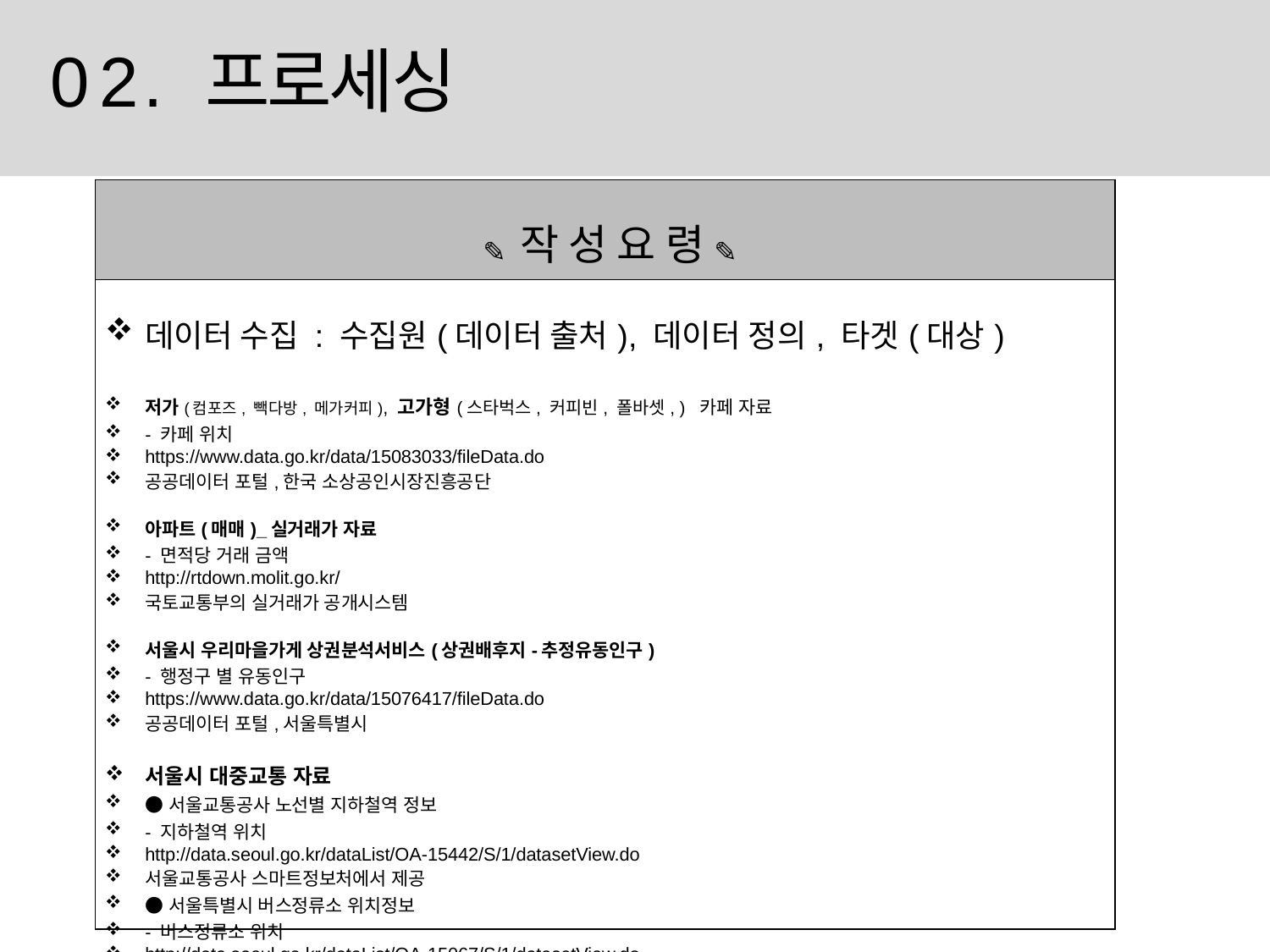

# 02. 프로세싱
| ✎ 작 성 요 령 ✎ |
| --- |
| 데이터 수집 : 수집원(데이터 출처), 데이터 정의, 타겟(대상) 저가(컴포즈, 빽다방, 메가커피), 고가형(스타벅스, 커피빈, 폴바셋, ) 카페 자료 - 카페 위치 https://www.data.go.kr/data/15083033/fileData.do 공공데이터 포털,한국 소상공인시장진흥공단 아파트(매매)\_실거래가 자료 - 면적당 거래 금액 http://rtdown.molit.go.kr/ 국토교통부의 실거래가 공개시스템 서울시 우리마을가게 상권분석서비스(상권배후지-추정유동인구) - 행정구 별 유동인구 https://www.data.go.kr/data/15076417/fileData.do 공공데이터 포털,서울특별시 서울시 대중교통 자료 ●서울교통공사 노선별 지하철역 정보 - 지하철역 위치 http://data.seoul.go.kr/dataList/OA-15442/S/1/datasetView.do 서울교통공사 스마트정보처에서 제공 ●서울특별시 버스정류소 위치정보 - 버스정류소 위치 http://data.seoul.go.kr/dataList/OA-15067/S/1/datasetView.do 서울특별시 도시교통실 보행친화기획관 교통정보과에서 제공 |